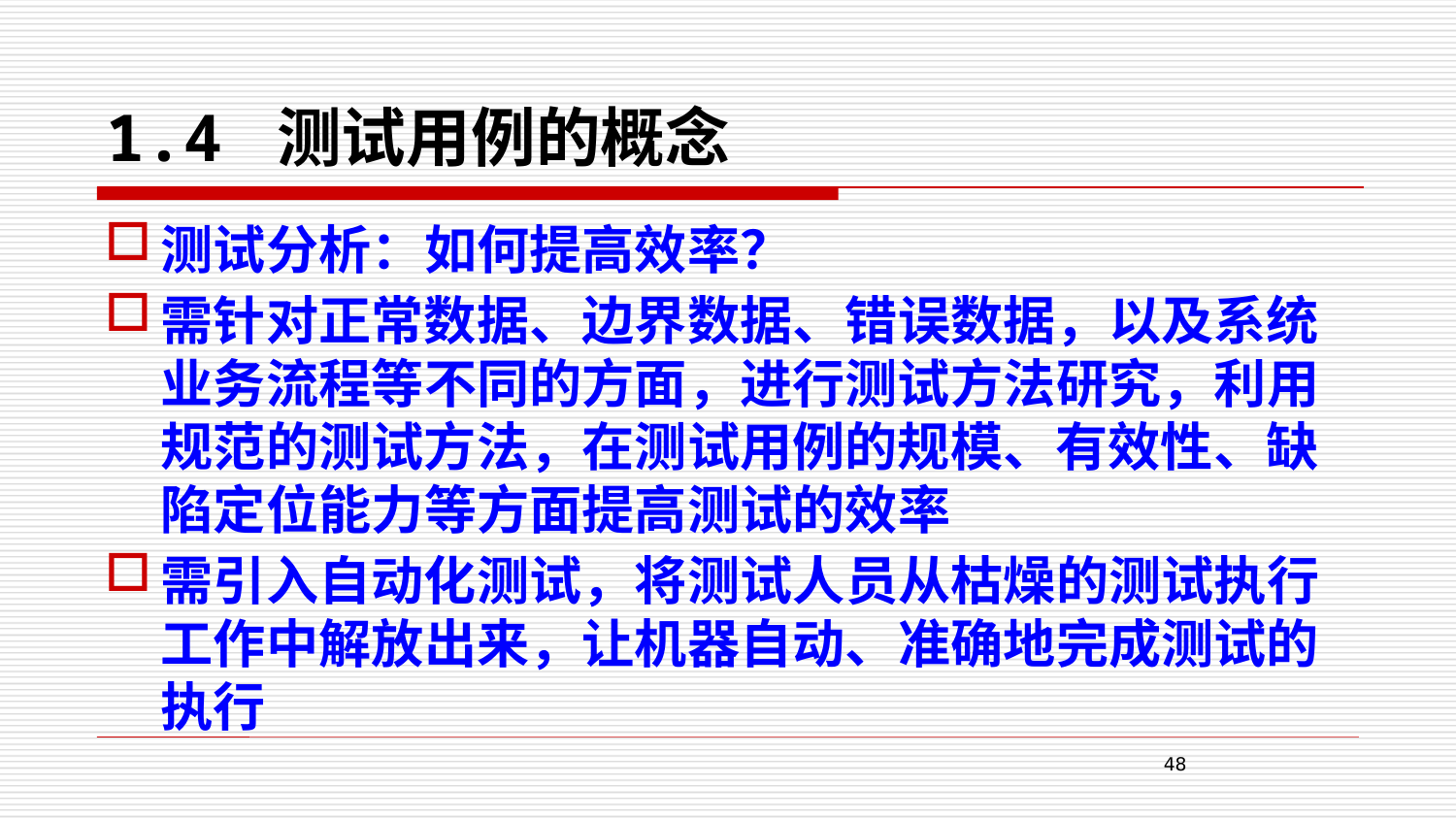

# 1.4 测试用例的概念
测试分析：如何提高效率？
需针对正常数据、边界数据、错误数据，以及系统业务流程等不同的方面，进行测试方法研究，利用规范的测试方法，在测试用例的规模、有效性、缺陷定位能力等方面提高测试的效率
需引入自动化测试，将测试人员从枯燥的测试执行工作中解放出来，让机器自动、准确地完成测试的执行
48